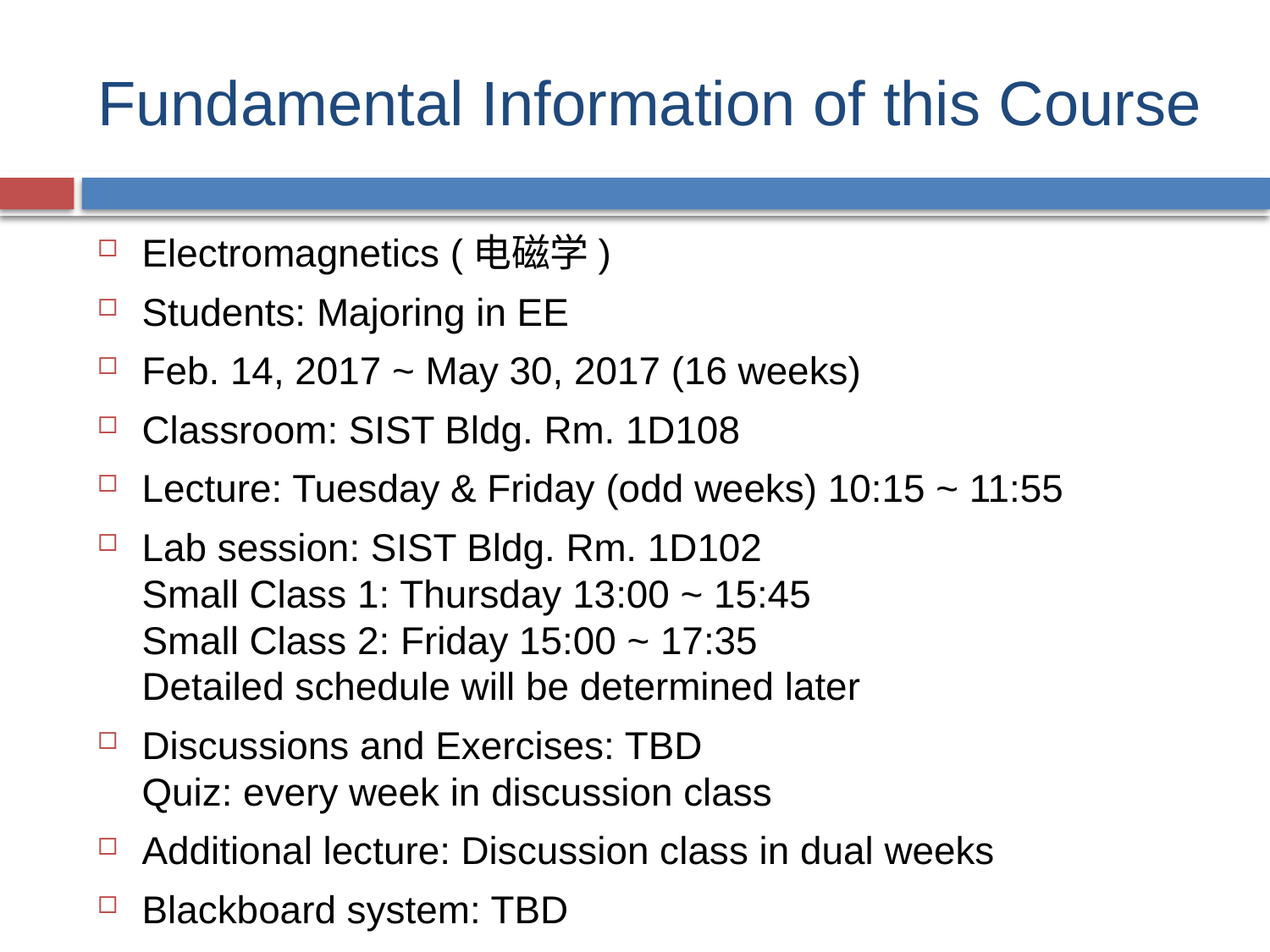

# Fundamental Information of this Course
Electromagnetics (电磁学)
Students: Majoring in EE
Feb. 14, 2017 ~ May 30, 2017 (16 weeks)
Classroom: SIST Bldg. Rm. 1D108
Lecture: Tuesday & Friday (odd weeks) 10:15 ~ 11:55
Lab session: SIST Bldg. Rm. 1D102
Small Class 1: Thursday 13:00 ~ 15:45
Small Class 2: Friday 15:00 ~ 17:35
Detailed schedule will be determined later
Discussions and Exercises: TBD
Quiz: every week in discussion class
Additional lecture: Discussion class in dual weeks
Blackboard system: TBD